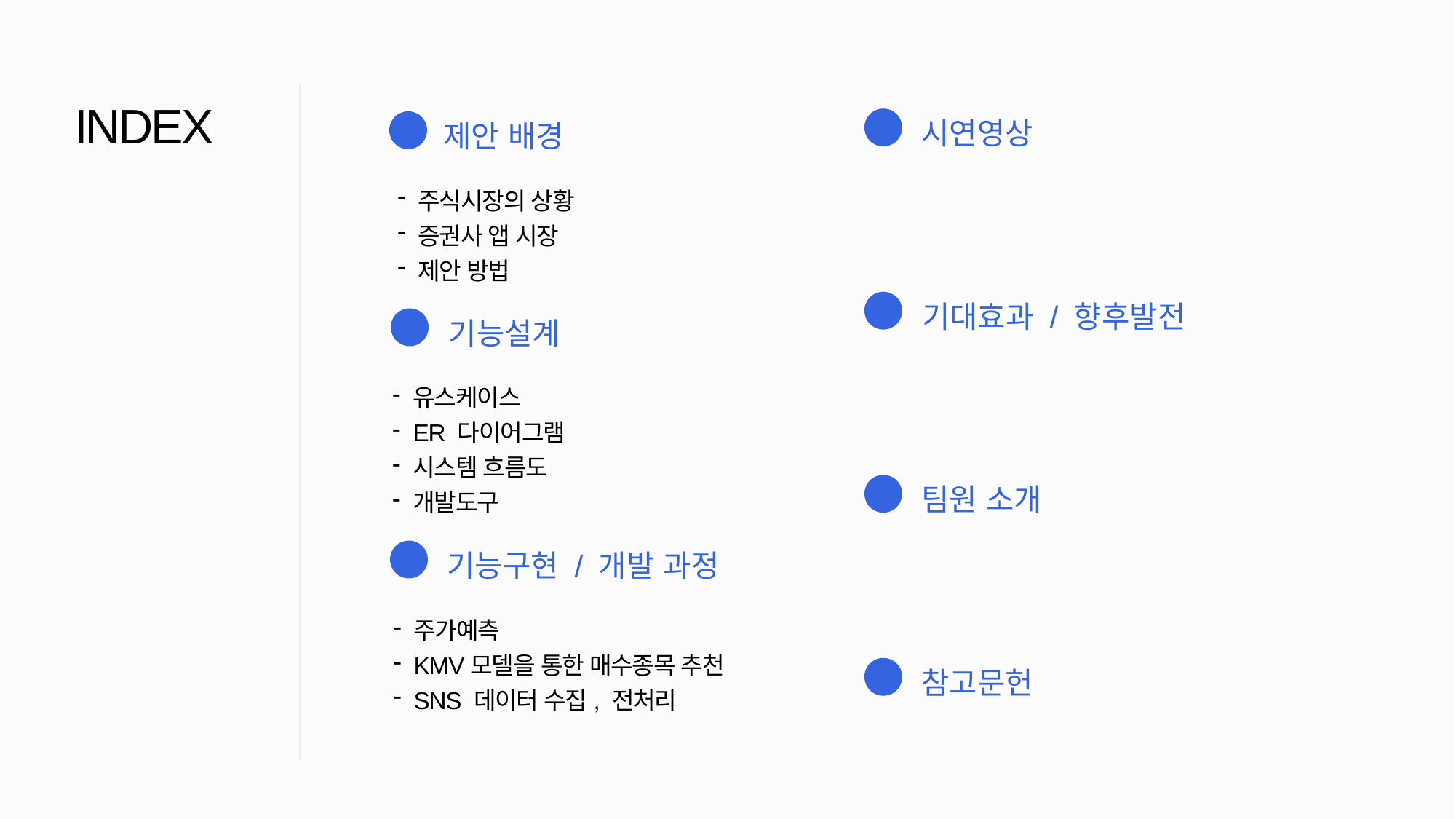

INDEX
시연영상

04
제안 배경

01
주식시장의 상황
증권사 앱 시장
제안 방법
기대효과 / 향후발전

05
기능설계

02
유스케이스
ER 다이어그램
시스템 흐름도
개발도구
팀원 소개

06
기능구현 / 개발 과정

03
주가예측
KMV모델을 통한 매수종목 추천
SNS 데이터 수집, 전처리
참고문헌

07